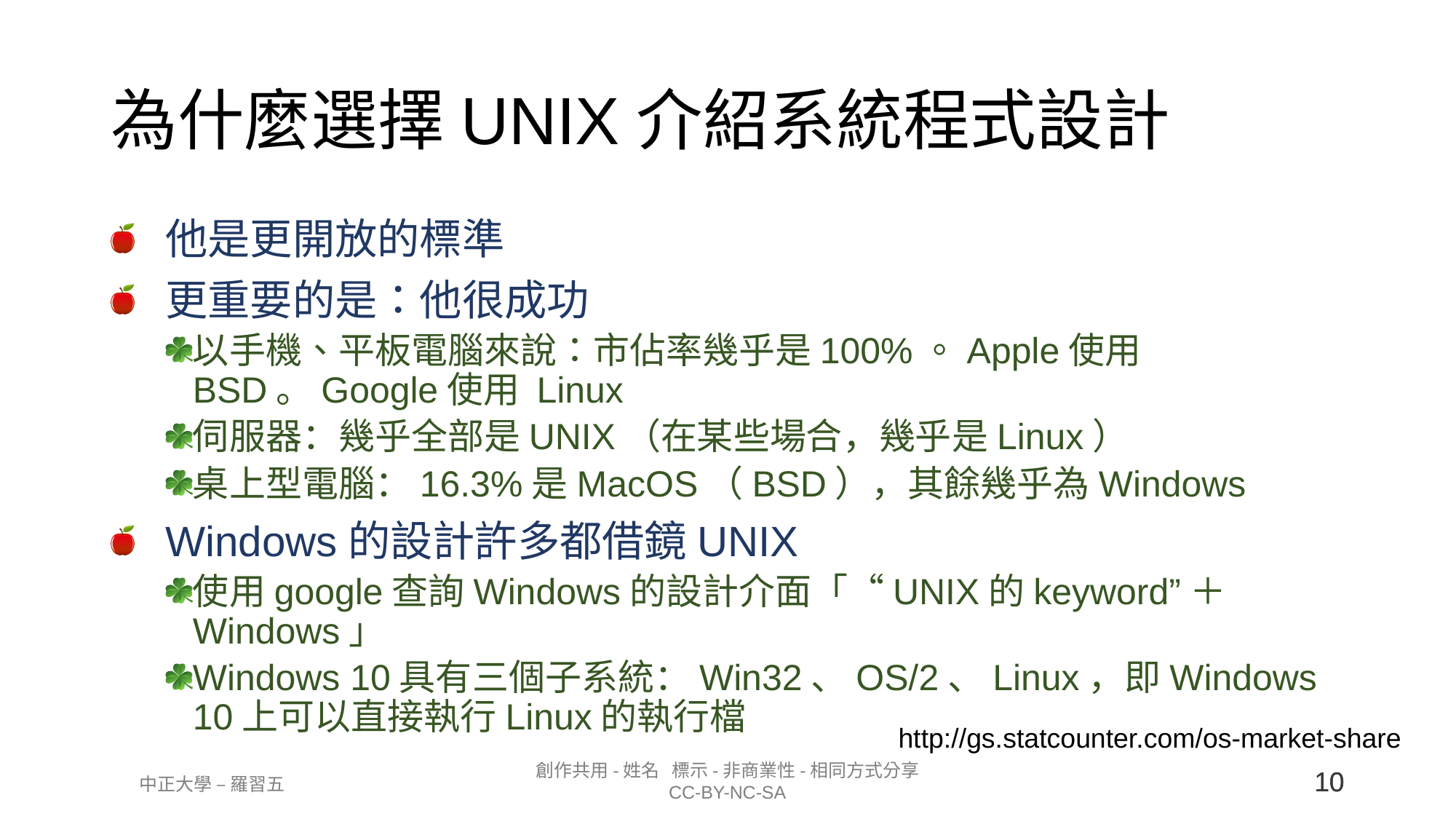

# 為什麼選擇UNIX介紹系統程式設計
他是更開放的標準
更重要的是：他很成功
以手機、平板電腦來說：市佔率幾乎是100%。Apple使用BSD。Google使用 Linux
伺服器：幾乎全部是UNIX（在某些場合，幾乎是Linux）
桌上型電腦：16.3%是MacOS（BSD），其餘幾乎為Windows
Windows的設計許多都借鏡UNIX
使用google查詢Windows的設計介面「“UNIX的keyword”＋Windows」
Windows 10具有三個子系統：Win32、OS/2、Linux，即Windows 10上可以直接執行Linux的執行檔
http://gs.statcounter.com/os-market-share